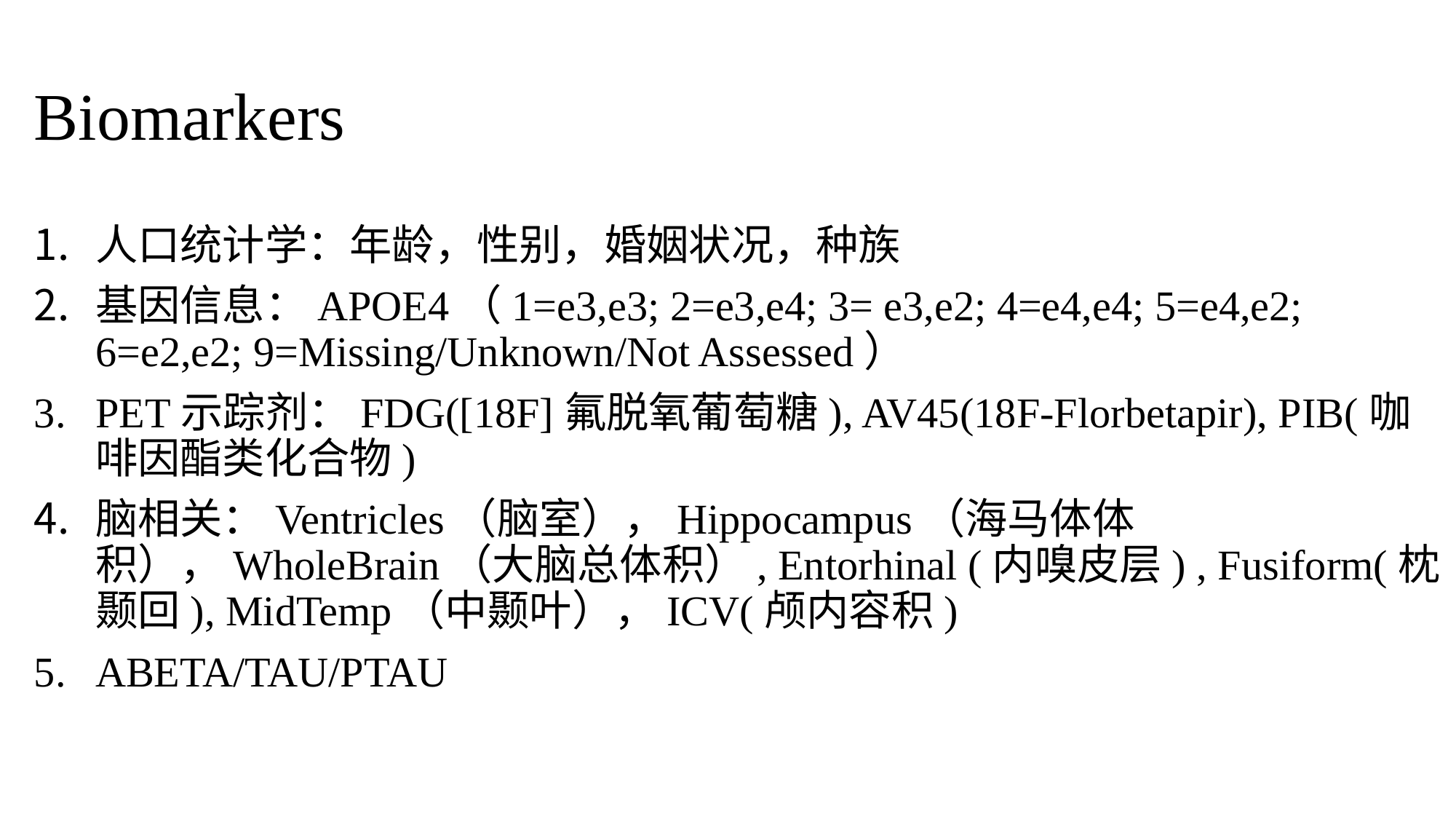

# Biomarkers
人口统计学：年龄，性别，婚姻状况，种族
基因信息：APOE4（1=e3,e3; 2=e3,e4; 3= e3,e2; 4=e4,e4; 5=e4,e2; 6=e2,e2; 9=Missing/Unknown/Not Assessed）
PET示踪剂：FDG([18F]氟脱氧葡萄糖), AV45(18F-Florbetapir), PIB(咖啡因酯类化合物)
脑相关：Ventricles（脑室），Hippocampus（海马体体积），WholeBrain（大脑总体积）, Entorhinal (内嗅皮层) , Fusiform(枕颞回), MidTemp（中颞叶），ICV(颅内容积)
ABETA/TAU/PTAU